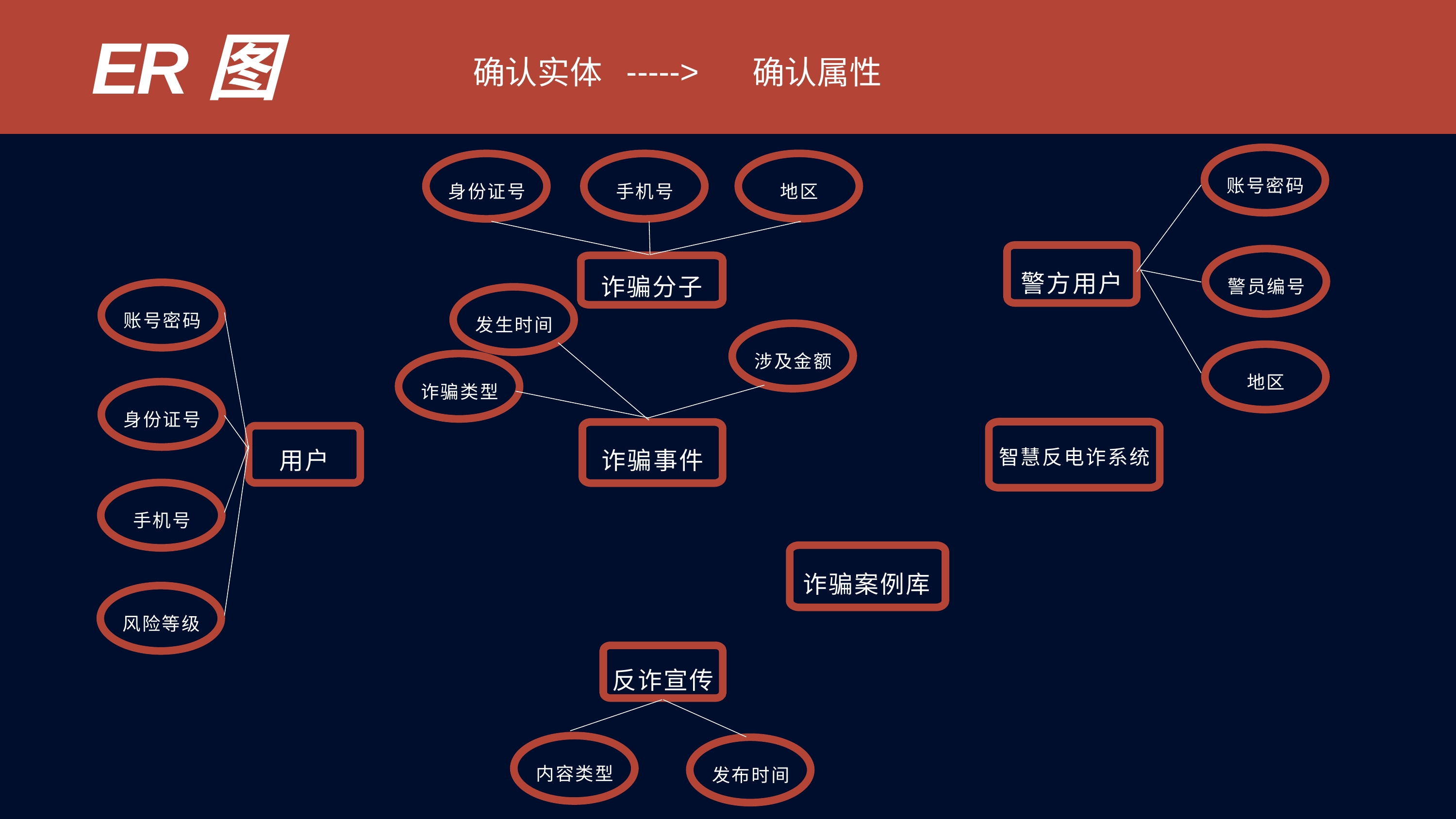

ER图
----->
确认实体
确认属性
账号密码

地区

身份证号

手机号

警员编号

警方用户

诈骗分子
账号密码

发生时间

涉及金额

地区

诈骗类型

身份证号

智慧反电诈系统

诈骗事件
用户

手机号

诈骗案例库
风险等级

反诈宣传
内容类型

发布时间